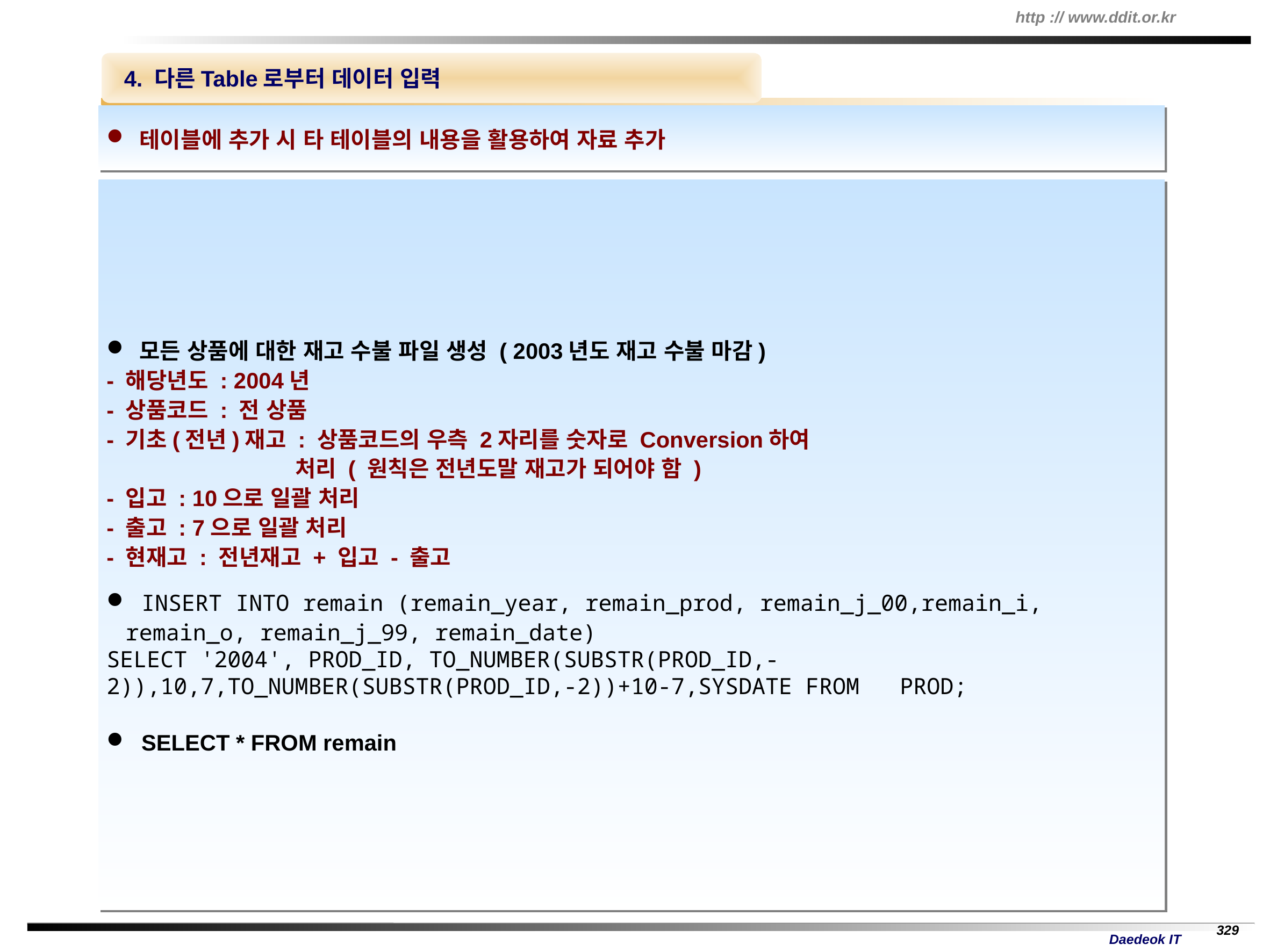

4. 다른Table로부터 데이터 입력

 테이블에 추가 시 타 테이블의 내용을 활용하여 자료 추가
 모든 상품에 대한 재고 수불 파일 생성 ( 2003년도 재고 수불 마감)
- 해당년도 : 2004년
- 상품코드 : 전 상품
- 기초(전년)재고 : 상품코드의 우측 2자리를 숫자로 Conversion하여
                             처리 ( 원칙은 전년도말 재고가 되어야 함 )
- 입고 : 10으로 일괄 처리
- 출고 : 7으로 일괄 처리
- 현재고 : 전년재고 + 입고 - 출고

  INSERT INTO remain (remain_year, remain_prod, remain_j_00,remain_i, remain_o, remain_j_99, remain_date)
SELECT '2004', PROD_ID, TO_NUMBER(SUBSTR(PROD_ID,-2)),10,7,TO_NUMBER(SUBSTR(PROD_ID,-2))+10-7,SYSDATE FROM   PROD;

  SELECT * FROM remain